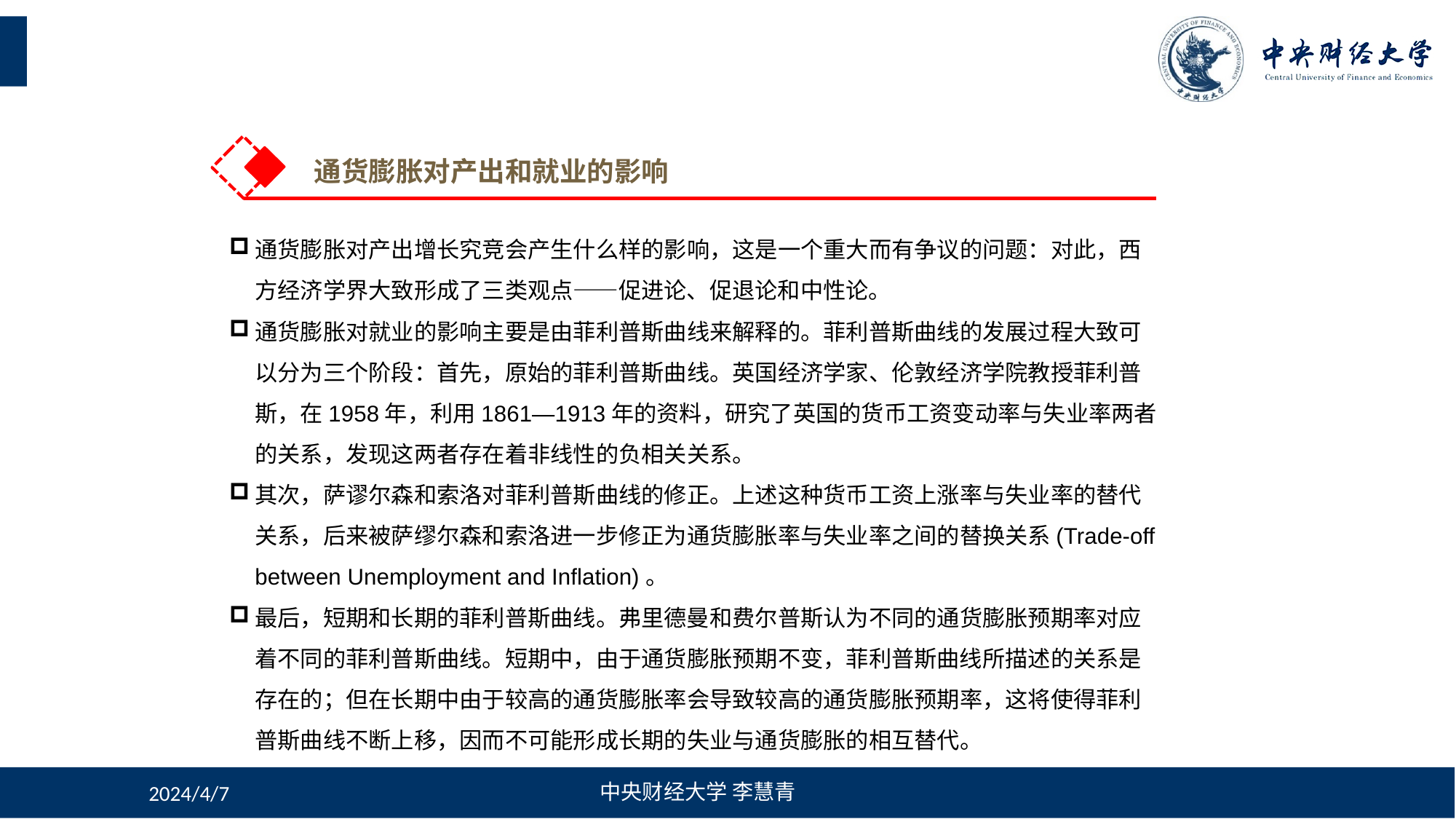

通货膨胀对产出和就业的影响
通货膨胀对产出增长究竞会产生什么样的影响，这是一个重大而有争议的问题：对此，西方经济学界大致形成了三类观点——促进论、促退论和中性论。
通货膨胀对就业的影响主要是由菲利普斯曲线来解释的。菲利普斯曲线的发展过程大致可以分为三个阶段：首先，原始的菲利普斯曲线。英国经济学家、伦敦经济学院教授菲利普斯，在1958年，利用1861—1913年的资料，研究了英国的货币工资变动率与失业率两者的关系，发现这两者存在着非线性的负相关关系。
其次，萨谬尔森和索洛对菲利普斯曲线的修正。上述这种货币工资上涨率与失业率的替代关系，后来被萨缪尔森和索洛进一步修正为通货膨胀率与失业率之间的替换关系(Trade-off between Unemployment and Inflation)。
最后，短期和长期的菲利普斯曲线。弗里德曼和费尔普斯认为不同的通货膨胀预期率对应着不同的菲利普斯曲线。短期中，由于通货膨胀预期不变，菲利普斯曲线所描述的关系是存在的；但在长期中由于较高的通货膨胀率会导致较高的通货膨胀预期率，这将使得菲利普斯曲线不断上移，因而不可能形成长期的失业与通货膨胀的相互替代。